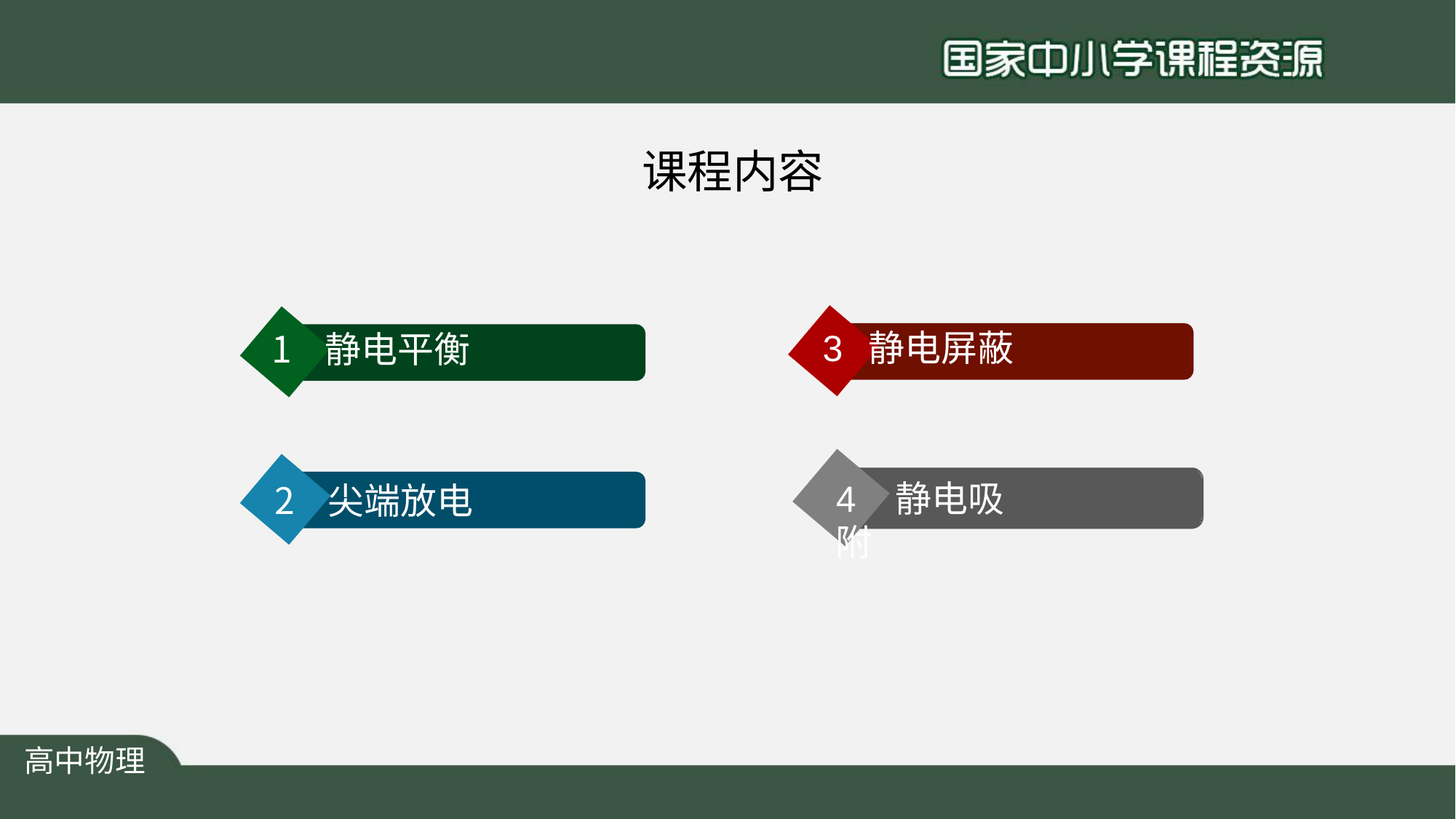

# 课程内容

3	静电屏蔽

4	静电吸附

静电平衡

尖端放电

高中物理